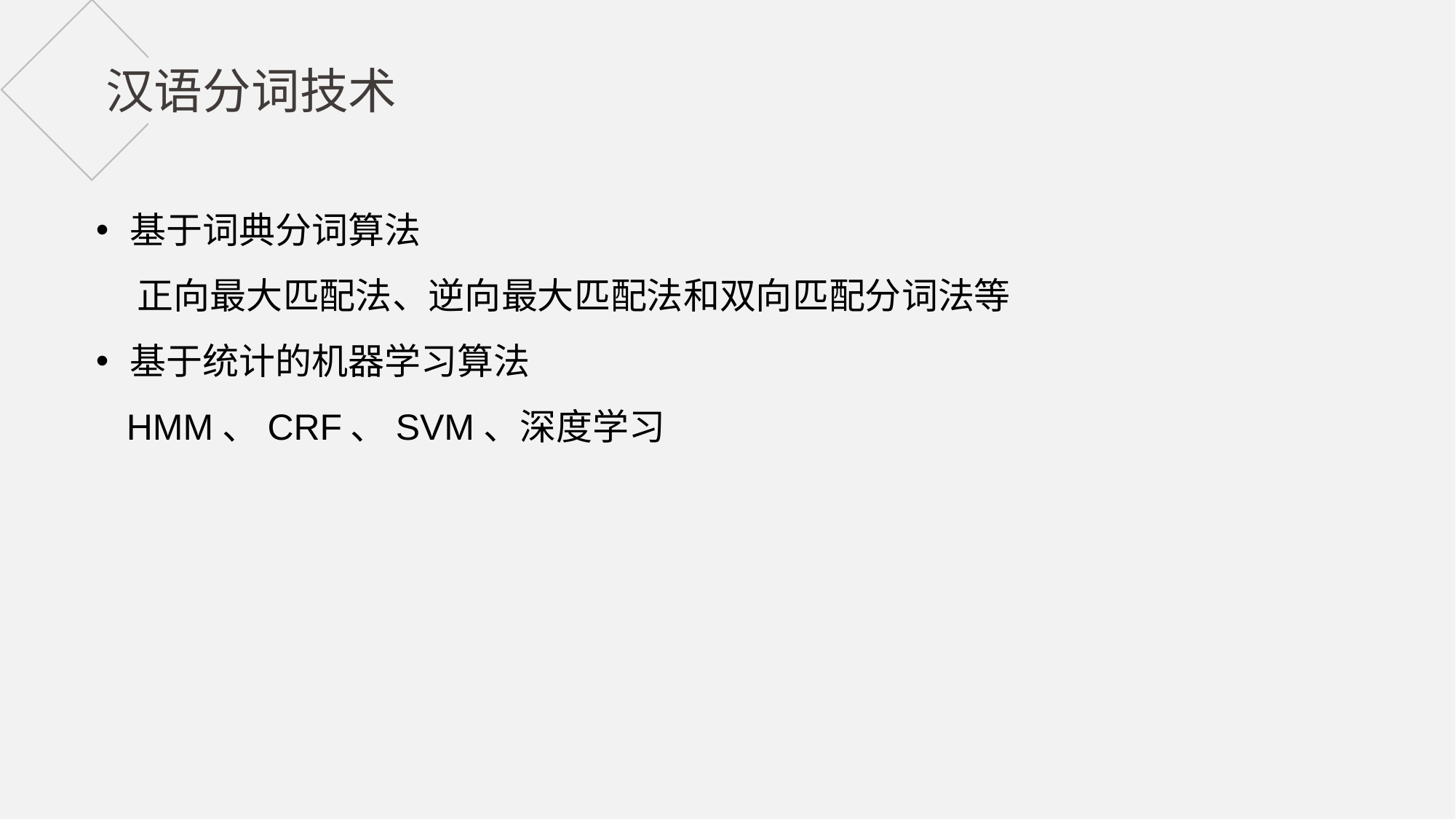

汉语分词技术
基于词典分词算法
    正向最大匹配法、逆向最大匹配法和双向匹配分词法等
基于统计的机器学习算法
   HMM、CRF、SVM、深度学习